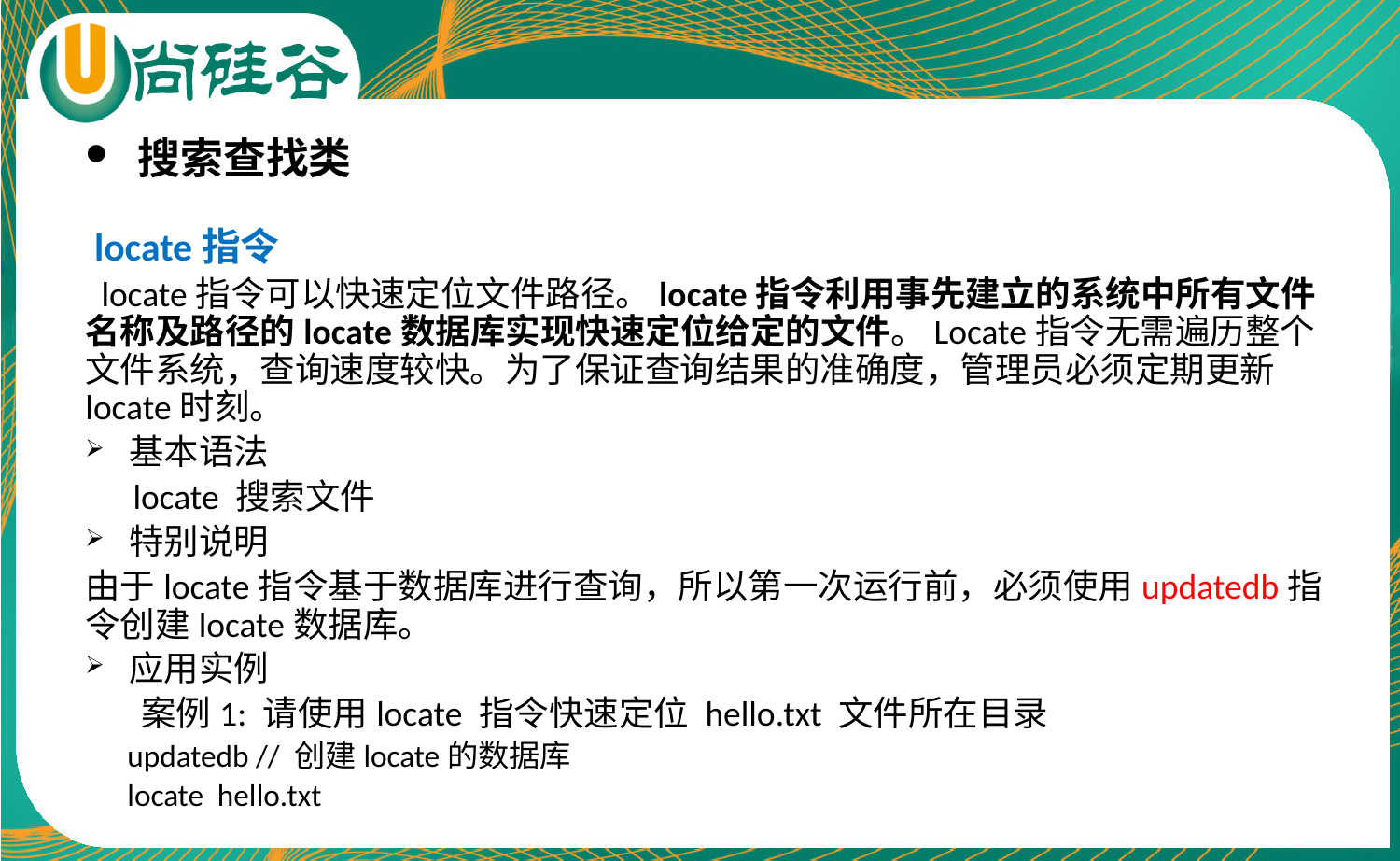

搜索查找类
 locate指令
  locate指令可以快速定位文件路径。locate指令利用事先建立的系统中所有文件名称及路径的locate数据库实现快速定位给定的文件。Locate指令无需遍历整个文件系统，查询速度较快。为了保证查询结果的准确度，管理员必须定期更新locate时刻。
基本语法
      locate 搜索文件
特别说明
由于locate指令基于数据库进行查询，所以第一次运行前，必须使用updatedb指令创建locate数据库。
应用实例
      案例1: 请使用locate 指令快速定位 hello.txt 文件所在目录
      updatedb // 创建locate的数据库
      locate  hello.txt